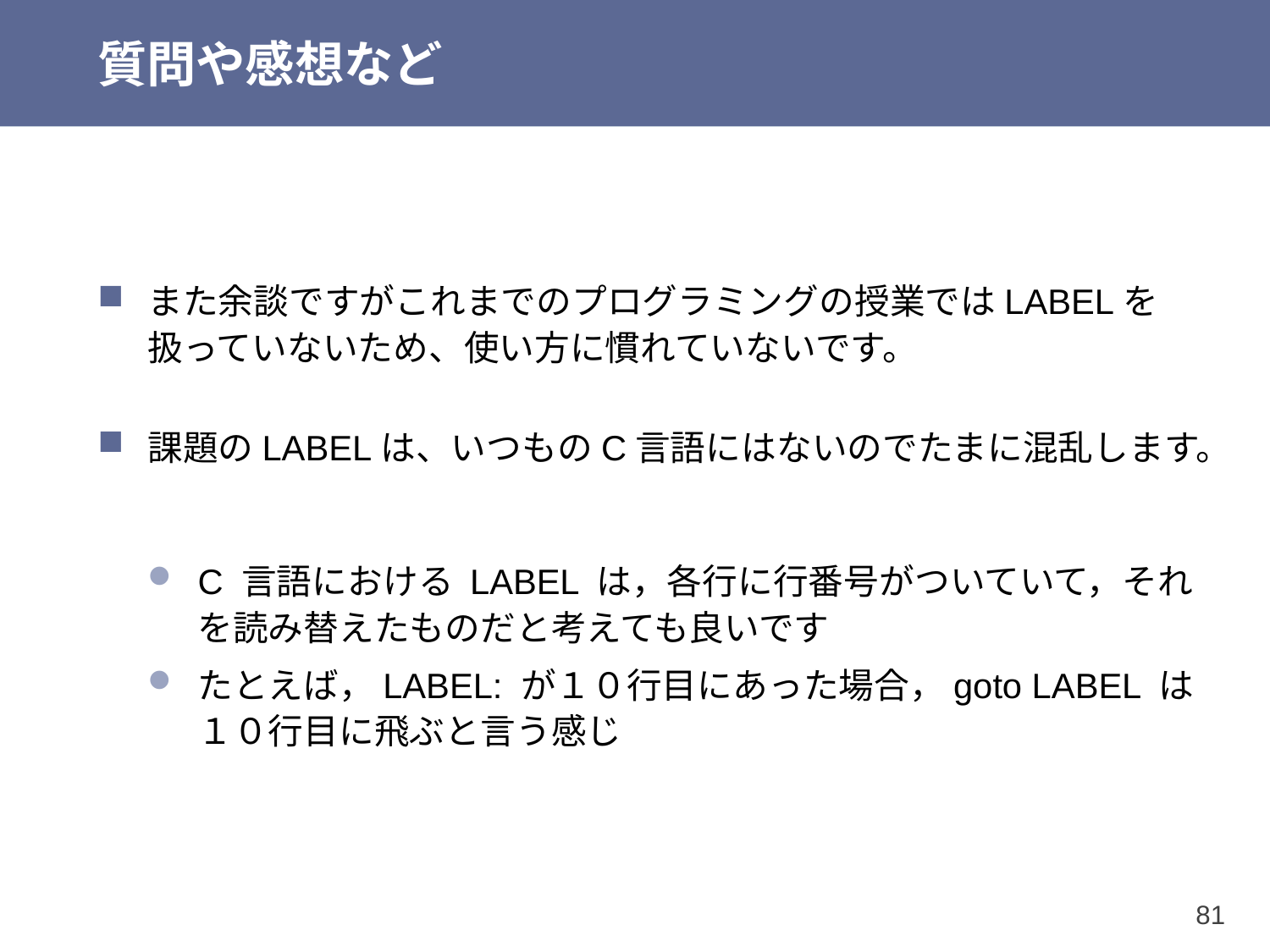

# 質問や感想など
また余談ですがこれまでのプログラミングの授業ではLABELを扱っていないため、使い方に慣れていないです。
課題のLABELは、いつものC言語にはないのでたまに混乱します。

C 言語における LABEL は，各行に行番号がついていて，それを読み替えたものだと考えても良いです
たとえば，LABEL: が１０行目にあった場合，goto LABEL は １０行目に飛ぶと言う感じ